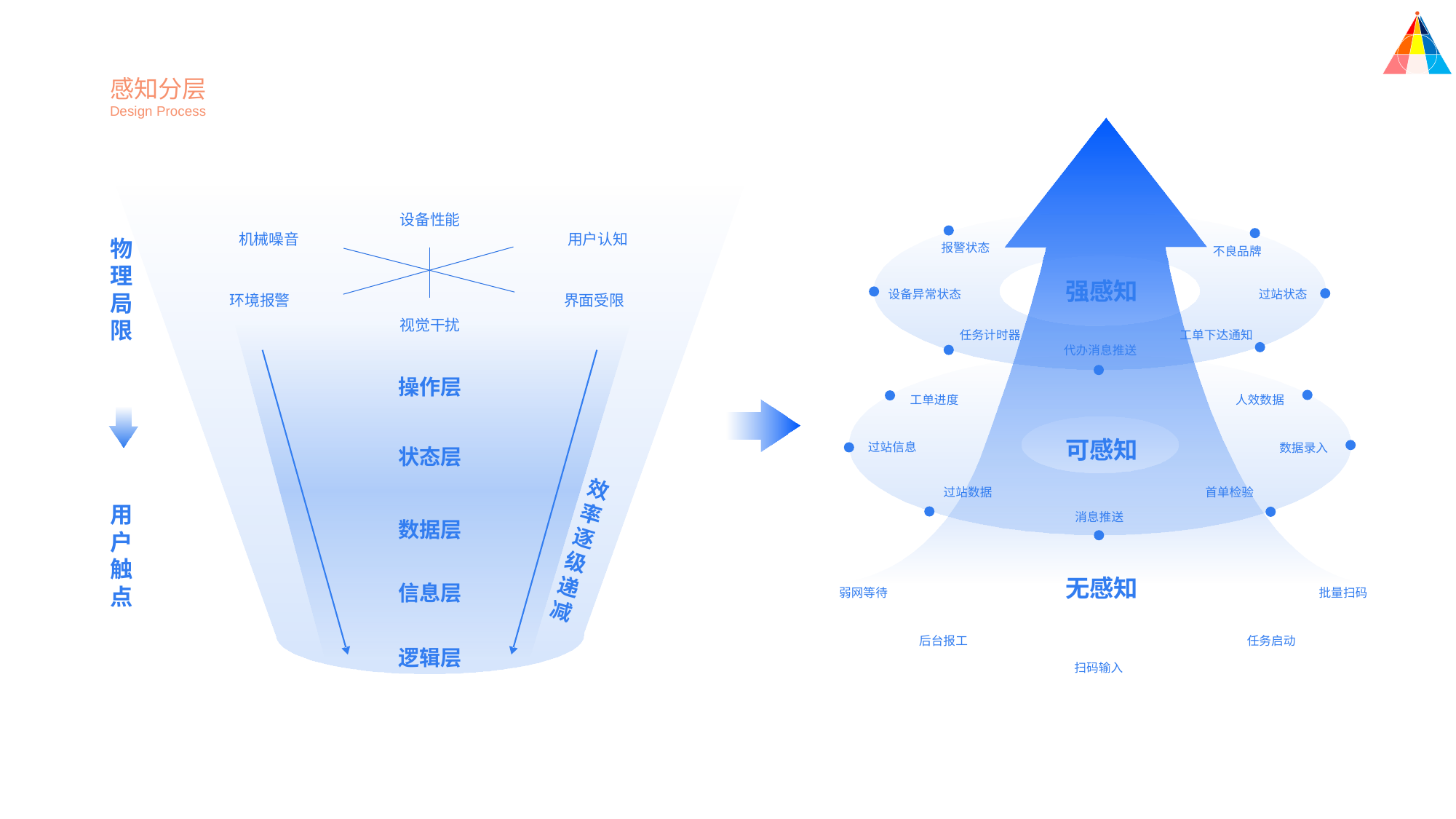

感知分层
Design Process

设备性能

机械噪音
用户认知

物
理
局
限
报警状态
不良品牌

强感知

设备异常状态
过站状态
环境报警
界面受限

视觉干扰
任务计时器
工单下达通知

代办消息推送

操作层
工单进度
人效数据

可感知
过站信息
数据录入
状态层

效
率
逐
级
递
减
过站数据
首单检验

用
户
触
点
消息推送

数据层

无感知
信息层
弱网等待
批量扫码

后台报工
任务启动
逻辑层
扫码输入